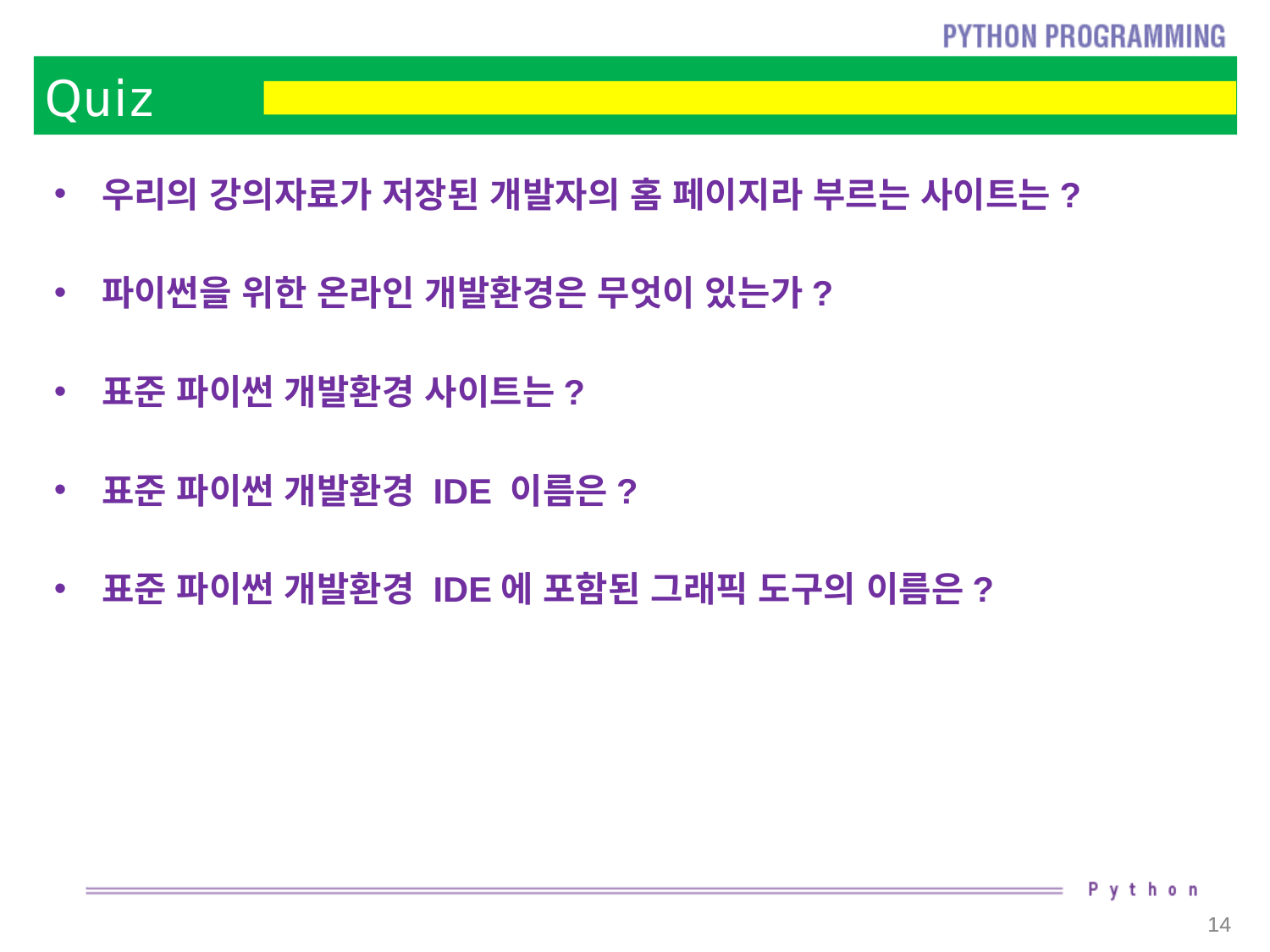

# Quiz

우리의 강의자료가 저장된 개발자의 홈 페이지라 부르는 사이트는?

파이썬을 위한 온라인 개발환경은 무엇이 있는가?

표준 파이썬 개발환경 사이트는?

표준 파이썬 개발환경 IDE 이름은?

표준 파이썬 개발환경 IDE에 포함된 그래픽 도구의 이름은?

14